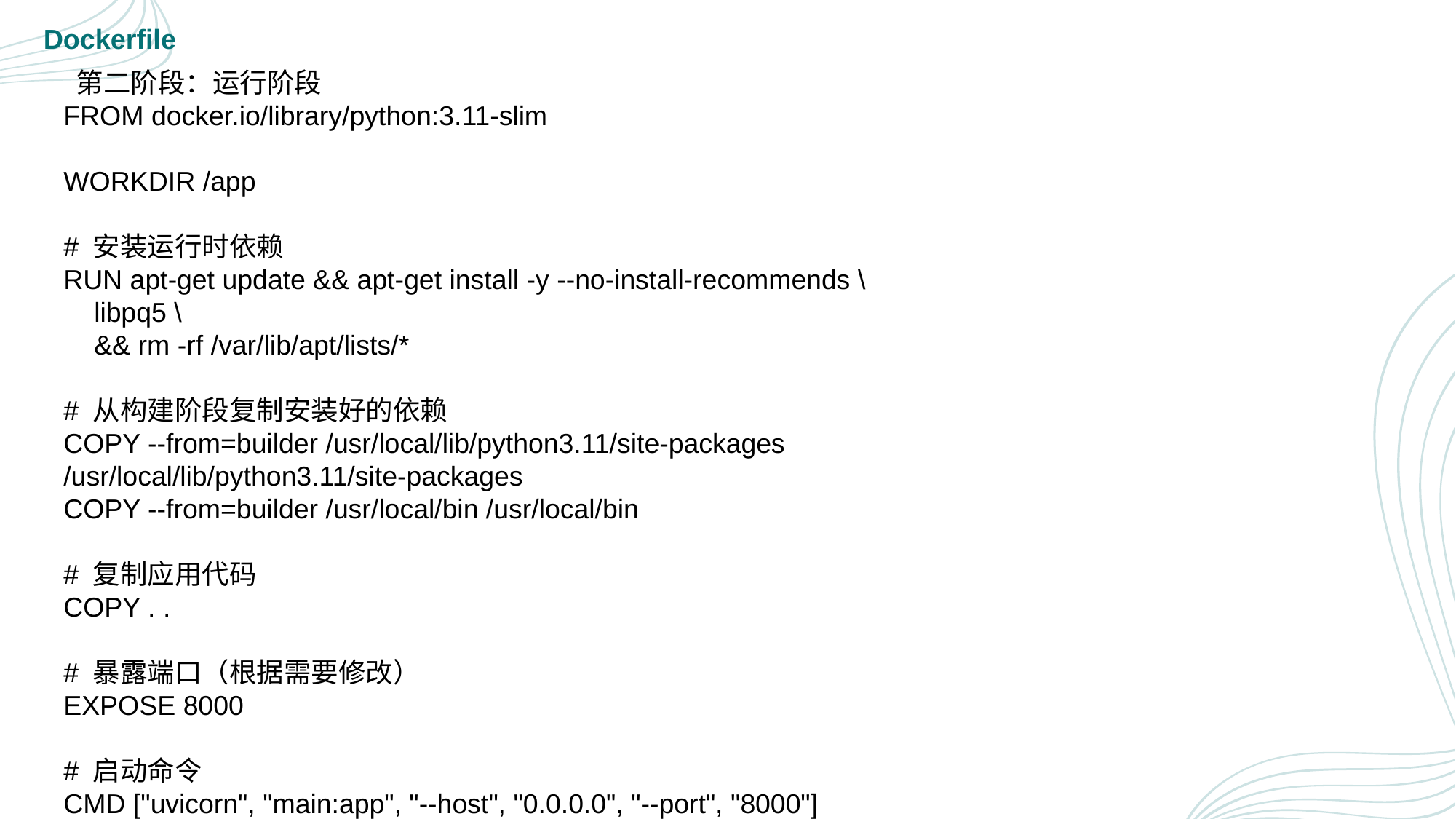

Dockerfile
 第二阶段：运行阶段
FROM docker.io/library/python:3.11-slim

WORKDIR /app

# 安装运行时依赖
RUN apt-get update && apt-get install -y --no-install-recommends \
    libpq5 \
    && rm -rf /var/lib/apt/lists/*

# 从构建阶段复制安装好的依赖
COPY --from=builder /usr/local/lib/python3.11/site-packages /usr/local/lib/python3.11/site-packages
COPY --from=builder /usr/local/bin /usr/local/bin

# 复制应用代码
COPY . .

# 暴露端口（根据需要修改）
EXPOSE 8000

# 启动命令
CMD ["uvicorn", "main:app", "--host", "0.0.0.0", "--port", "8000"]